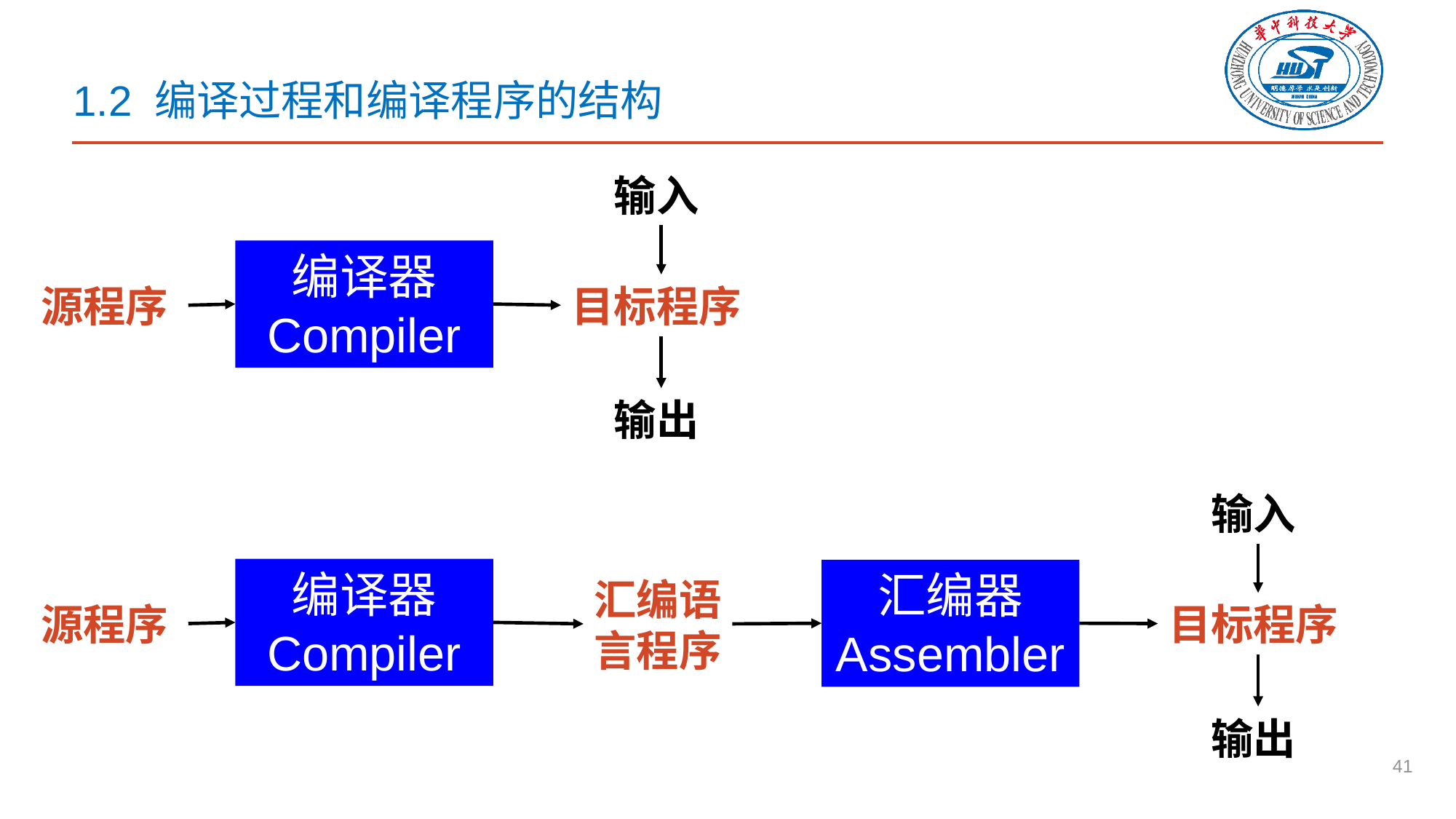

# 1.2 编译过程和编译程序的结构

输入
编译器
Compiler
源程序
目标程序
输出
输入
编译器
Compiler
汇编器
Assembler
汇编语
言程序
源程序
目标程序
输出
41